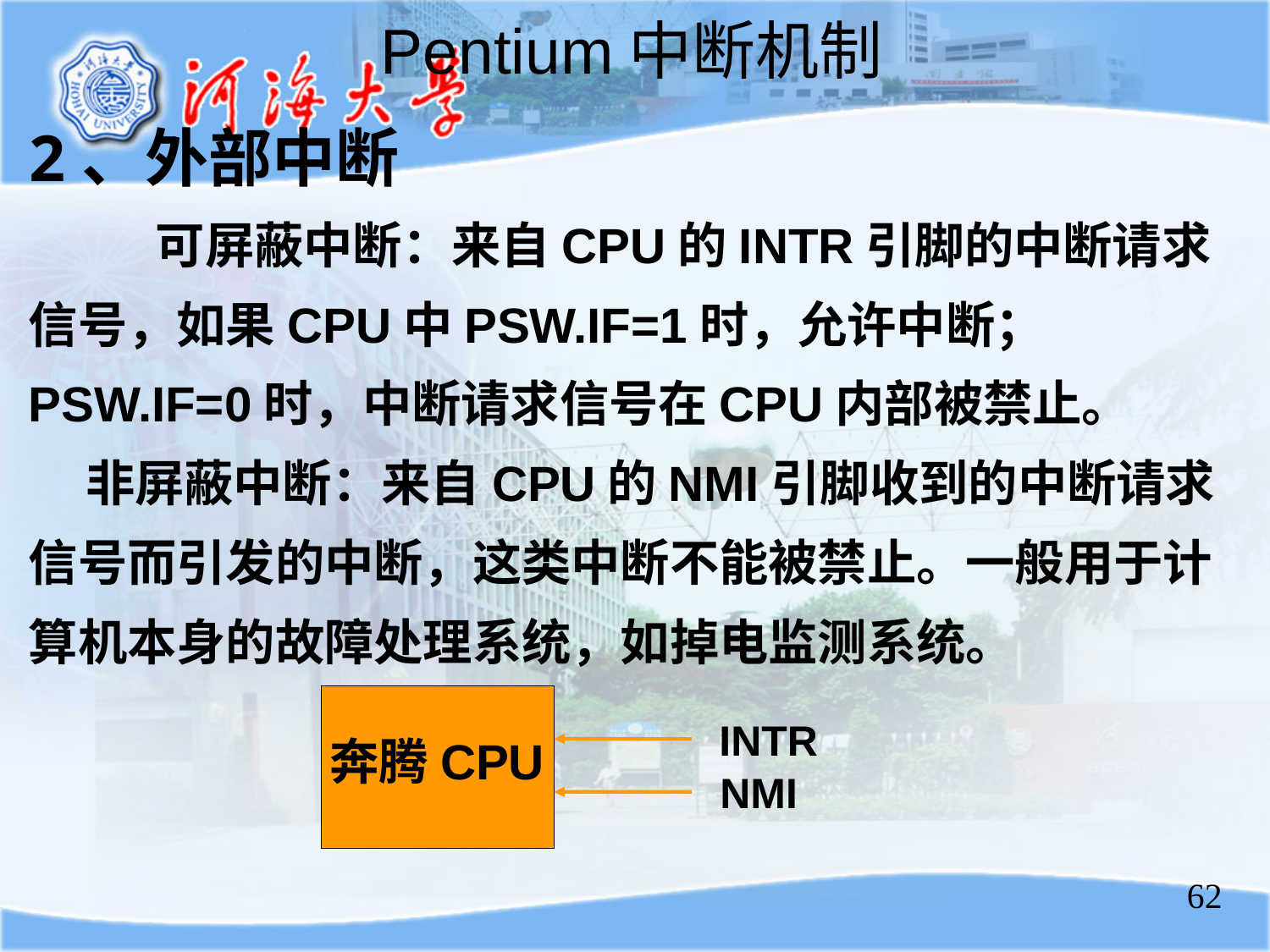

Pentium中断机制
2、外部中断
	可屏蔽中断：来自CPU的INTR引脚的中断请求信号，如果CPU中PSW.IF=1时，允许中断；PSW.IF=0时，中断请求信号在CPU内部被禁止。
    非屏蔽中断：来自CPU的NMI引脚收到的中断请求信号而引发的中断，这类中断不能被禁止。一般用于计算机本身的故障处理系统，如掉电监测系统。

INTR
奔腾CPU

NMI

62